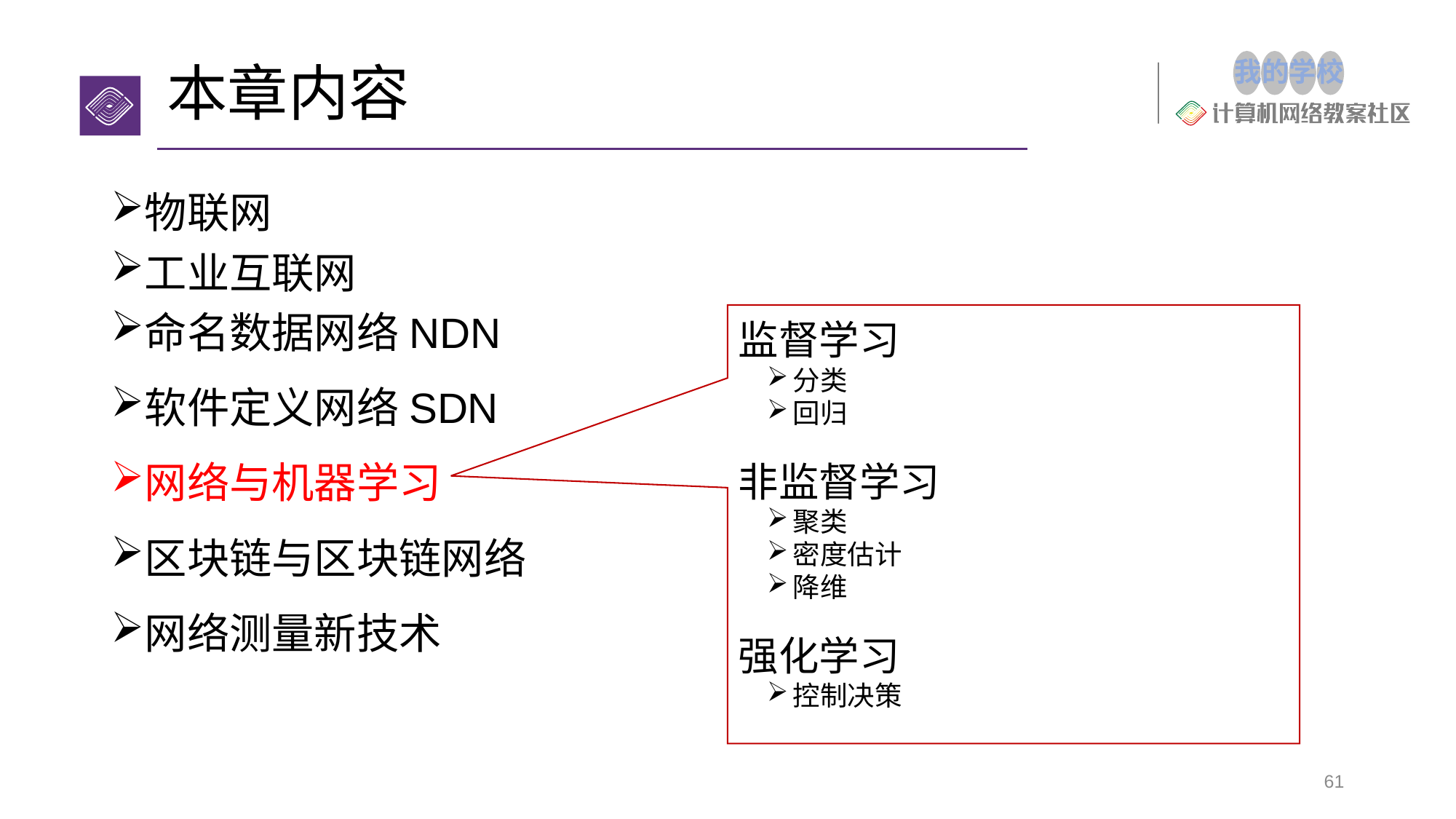

# 本章内容
物联网
工业互联网
命名数据网络NDN
软件定义网络SDN
网络与机器学习
区块链与区块链网络
网络测量新技术

监督学习
分类
回归
非监督学习
聚类
密度估计
降维
强化学习
控制决策

61